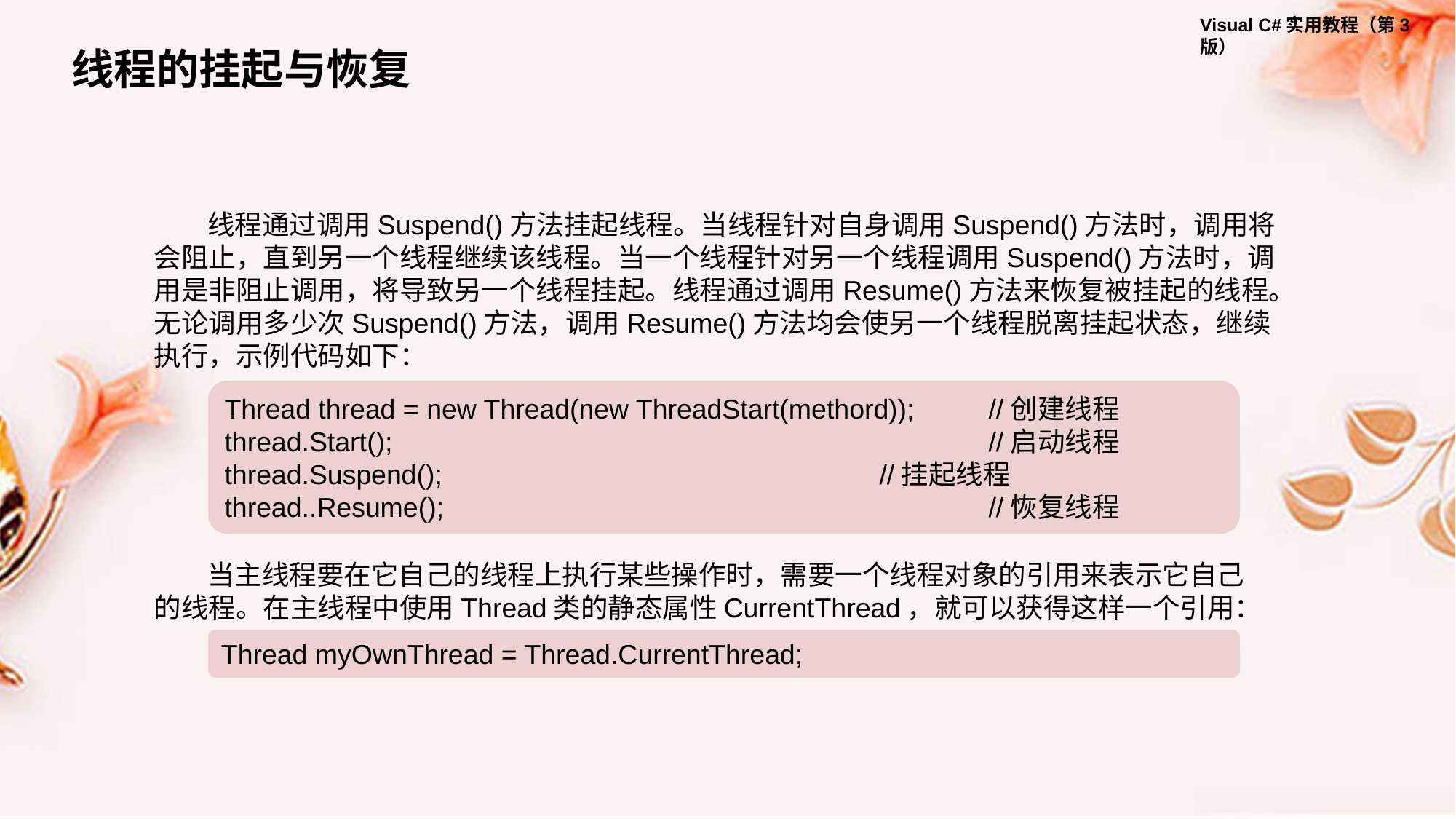

线程的挂起与恢复
线程通过调用Suspend()方法挂起线程。当线程针对自身调用Suspend()方法时，调用将会阻止，直到另一个线程继续该线程。当一个线程针对另一个线程调用Suspend()方法时，调用是非阻止调用，将导致另一个线程挂起。线程通过调用Resume()方法来恢复被挂起的线程。无论调用多少次Suspend()方法，调用Resume()方法均会使另一个线程脱离挂起状态，继续执行，示例代码如下：
Thread thread = new Thread(new ThreadStart(methord));	//创建线程
thread.Start();						//启动线程
thread.Suspend();					//挂起线程
thread..Resume();					//恢复线程
当主线程要在它自己的线程上执行某些操作时，需要一个线程对象的引用来表示它自己的线程。在主线程中使用Thread类的静态属性CurrentThread，就可以获得这样一个引用：
Thread myOwnThread = Thread.CurrentThread;